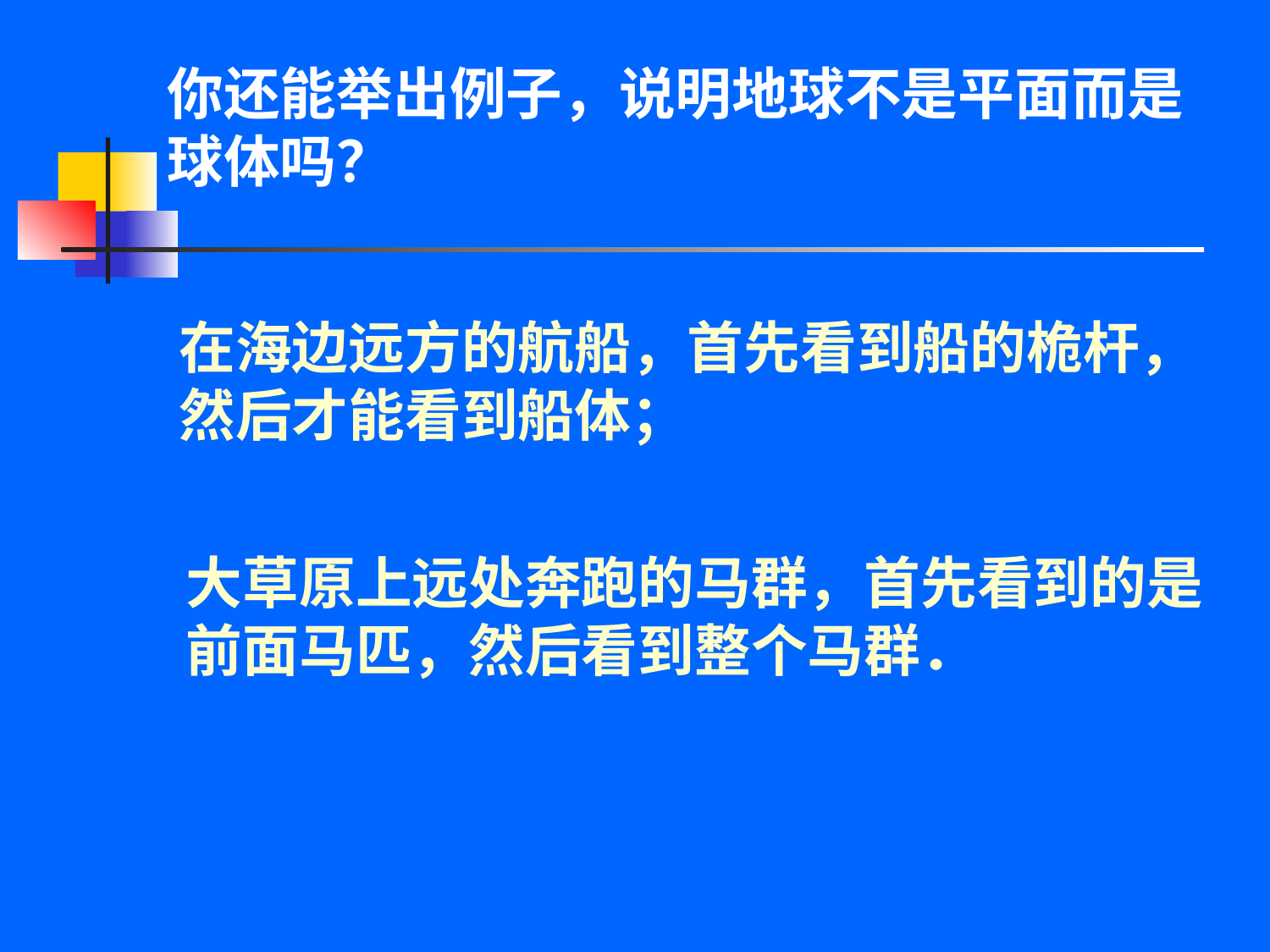

你还能举出例子，说明地球不是平面而是
球体吗？
在海边远方的航船，首先看到船的桅杆，
然后才能看到船体；
大草原上远处奔跑的马群，首先看到的是
前面马匹，然后看到整个马群．